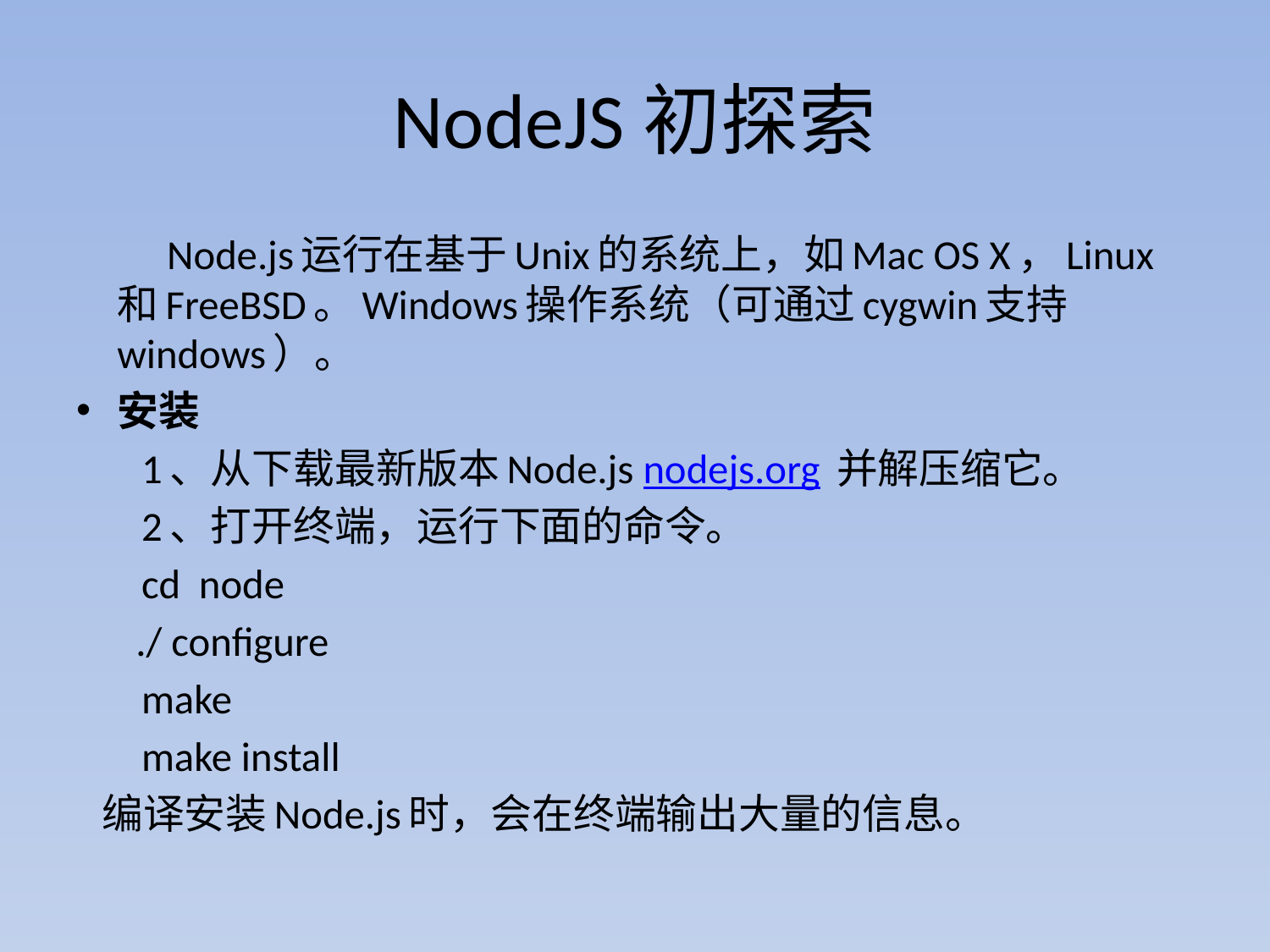

# NodeJS初探索
          Node.js运行在基于Unix的系统上，如Mac OS X，Linux和FreeBSD。Windows操作系统（可通过cygwin支持windows）。
安装
       1、从下载最新版本Node.js nodejs.org 并解压缩它。
       2、打开终端，运行下面的命令。
       cd  node
	  ./ configure
       make
       make install
  编译安装Node.js时，会在终端输出大量的信息。